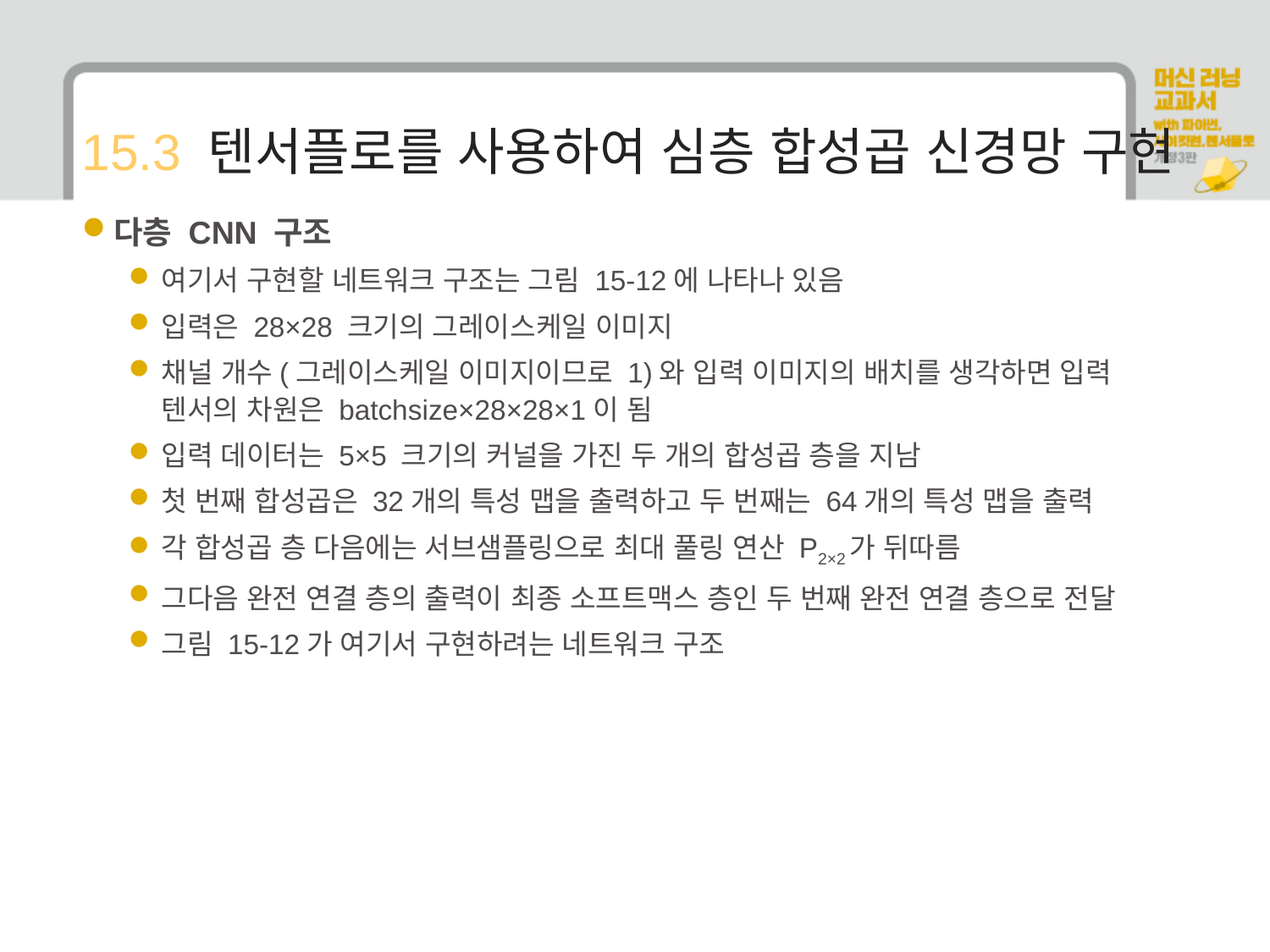

# 15.3 텐서플로를 사용하여 심층 합성곱 신경망 구현
다층 CNN 구조
여기서 구현할 네트워크 구조는 그림 15-12에 나타나 있음
입력은 28×28 크기의 그레이스케일 이미지
채널 개수(그레이스케일 이미지이므로 1)와 입력 이미지의 배치를 생각하면 입력 텐서의 차원은 batchsize×28×28×1이 됨
입력 데이터는 5×5 크기의 커널을 가진 두 개의 합성곱 층을 지남
첫 번째 합성곱은 32개의 특성 맵을 출력하고 두 번째는 64개의 특성 맵을 출력
각 합성곱 층 다음에는 서브샘플링으로 최대 풀링 연산 P2×2가 뒤따름
그다음 완전 연결 층의 출력이 최종 소프트맥스 층인 두 번째 완전 연결 층으로 전달
그림 15-12가 여기서 구현하려는 네트워크 구조